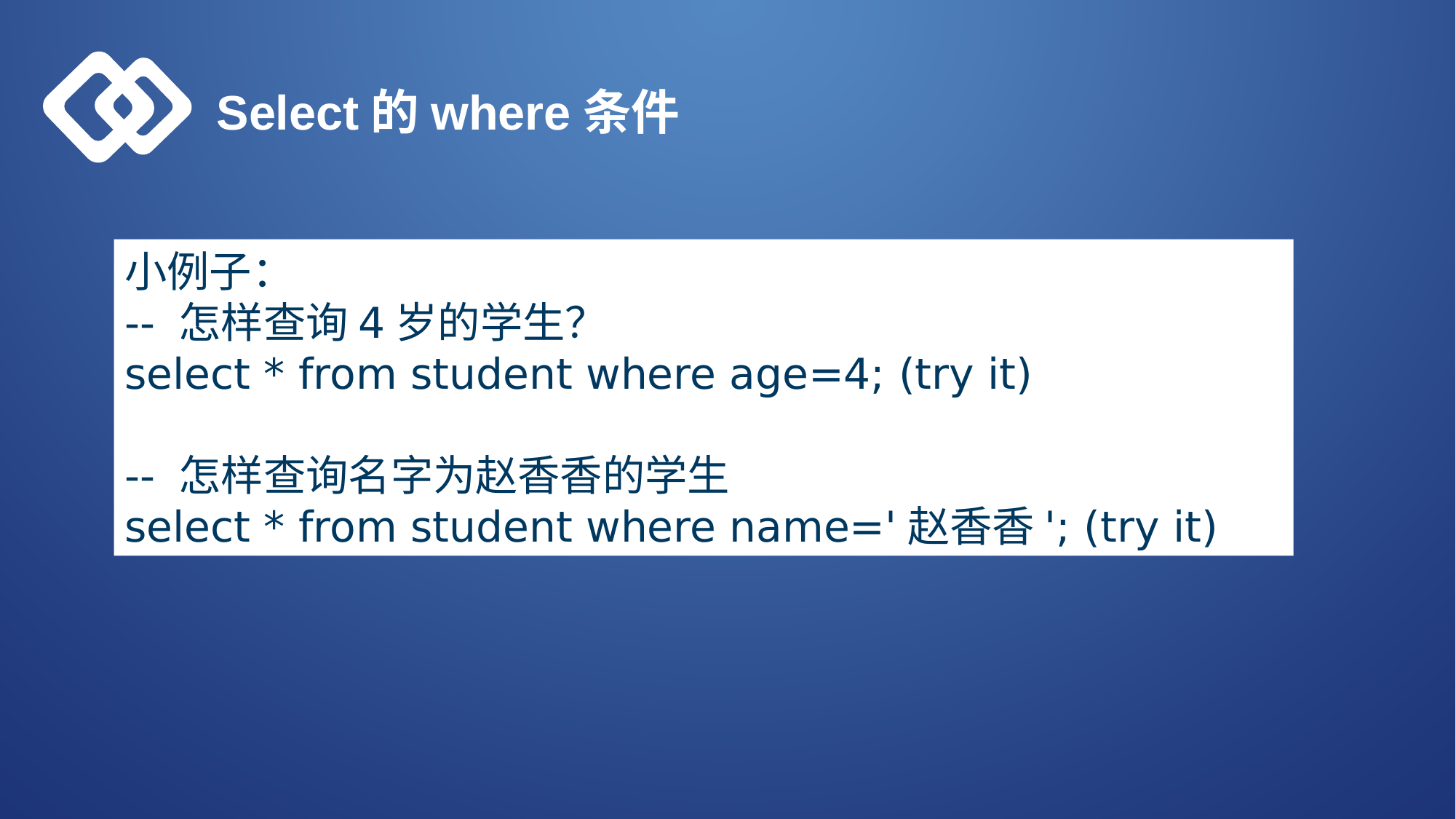

Select的where条件

小例子：
-- 怎样查询4岁的学生？
select * from student where age=4; (try it)

-- 怎样查询名字为赵香香的学生
select * from student where name='赵香香'; (try it)